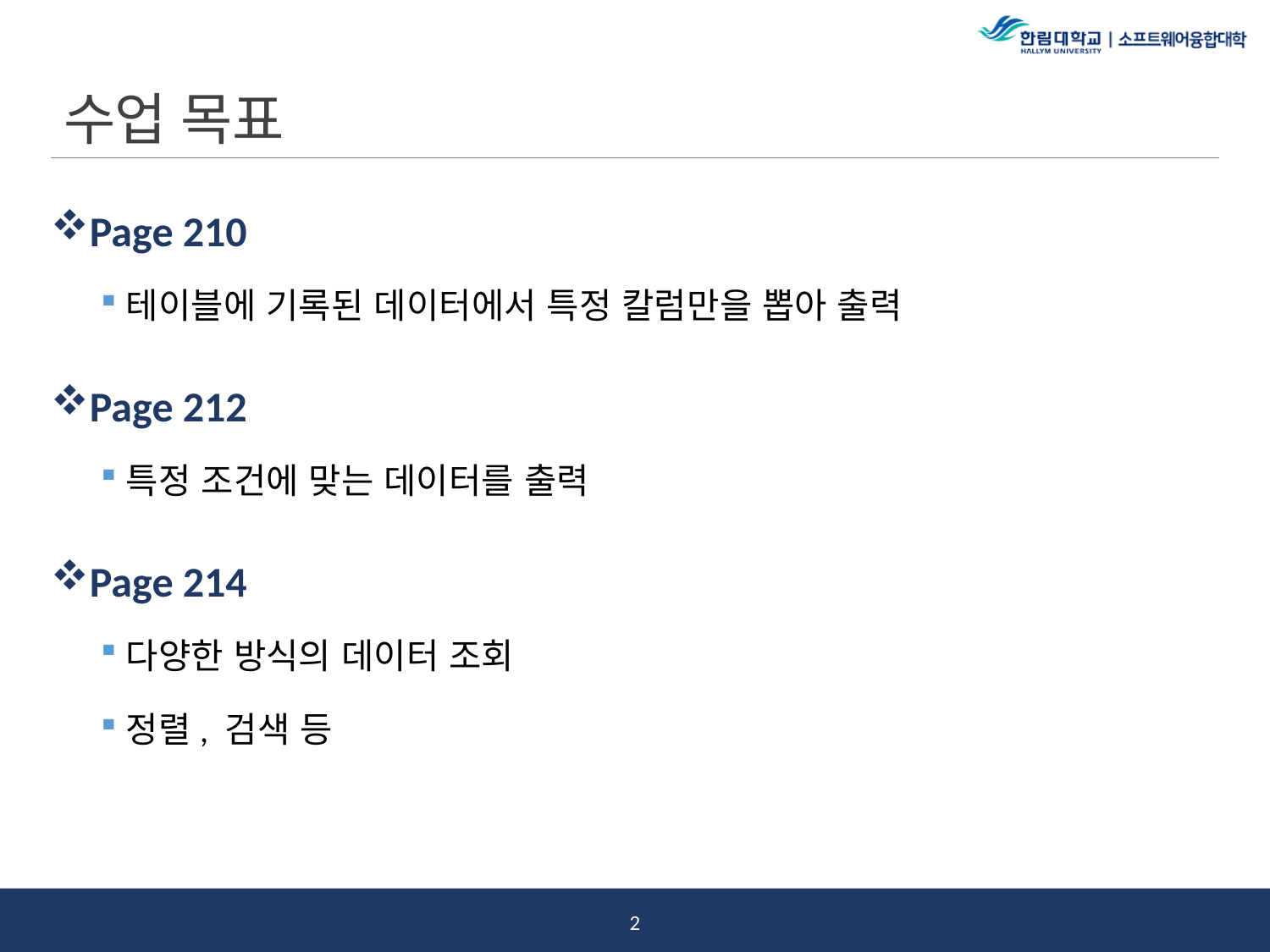

# 수업 목표
Page 210
테이블에 기록된 데이터에서 특정 칼럼만을 뽑아 출력
Page 212
특정 조건에 맞는 데이터를 출력
Page 214
다양한 방식의 데이터 조회
정렬, 검색 등
2